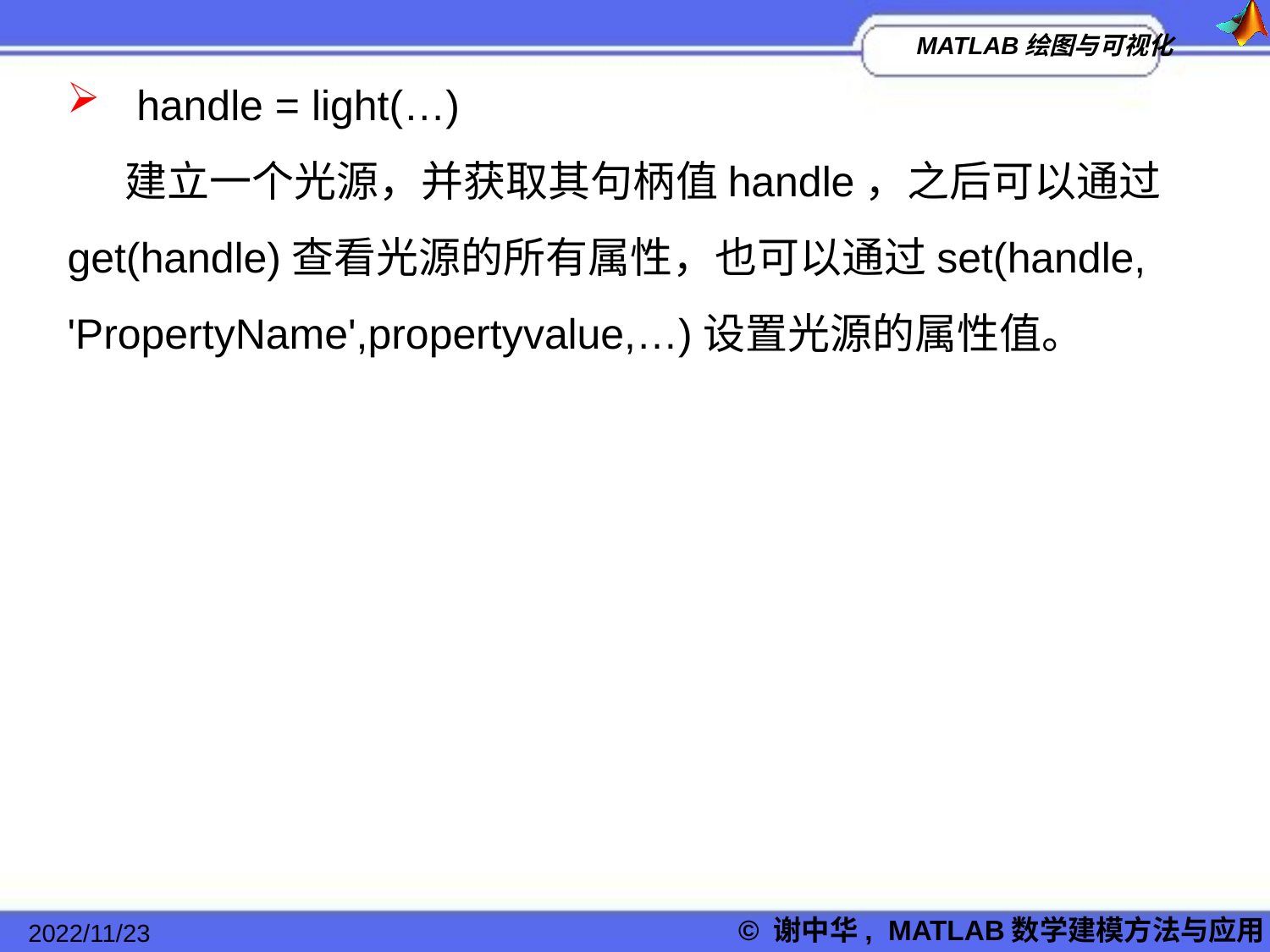

handle = light(…)
     建立一个光源，并获取其句柄值handle，之后可以通过get(handle)查看光源的所有属性，也可以通过set(handle, 'PropertyName',propertyvalue,…)设置光源的属性值。
2022/11/23
© 谢中华,  MATLAB数学建模方法与应用